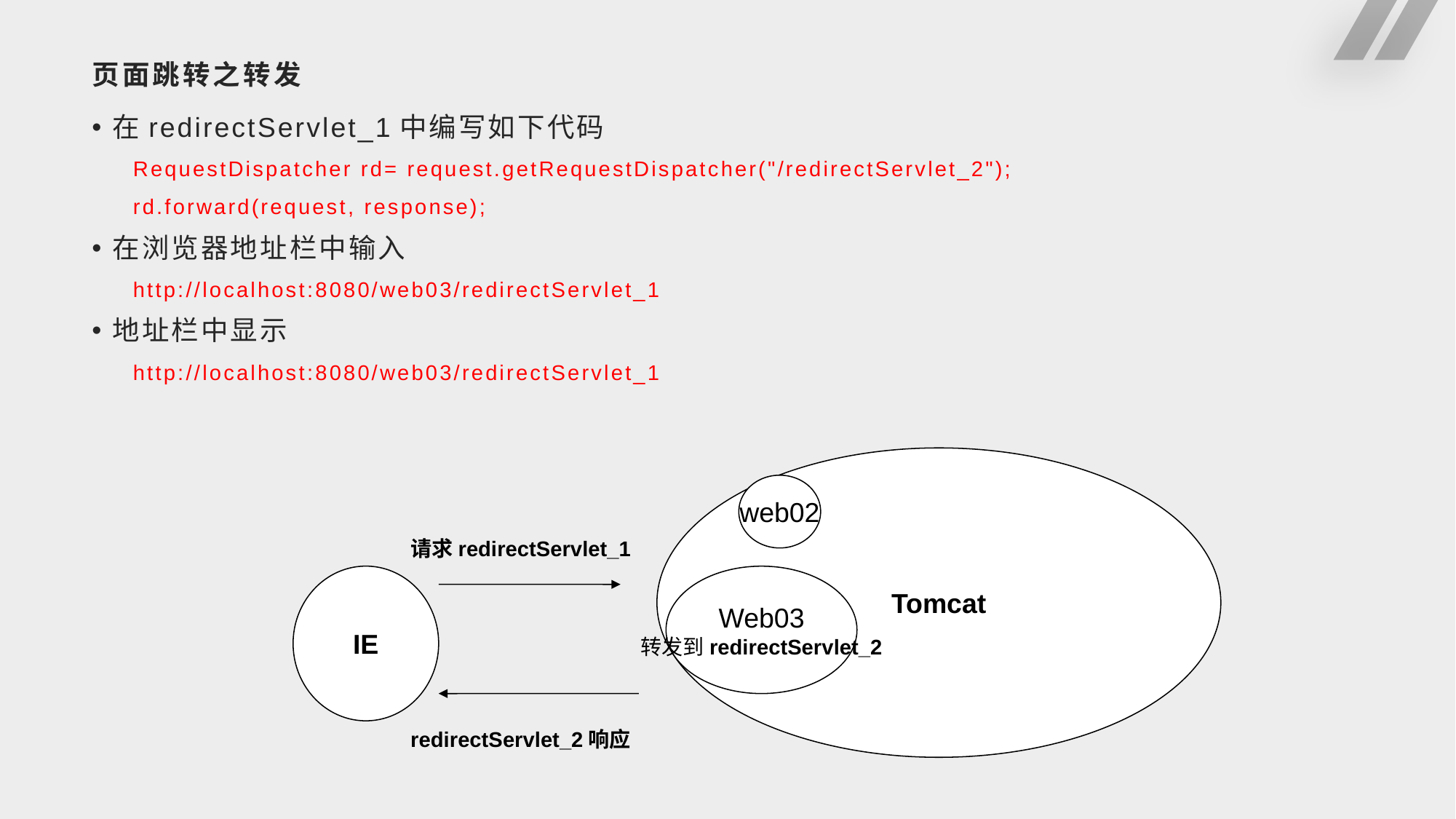

# 页面跳转之转发
在redirectServlet_1中编写如下代码
RequestDispatcher rd= request.getRequestDispatcher("/redirectServlet_2");
rd.forward(request, response);
在浏览器地址栏中输入
http://localhost:8080/web03/redirectServlet_1
地址栏中显示
http://localhost:8080/web03/redirectServlet_1

Tomcat
web02
请求redirectServlet_1
IE
Web03
转发到redirectServlet_2

redirectServlet_2响应